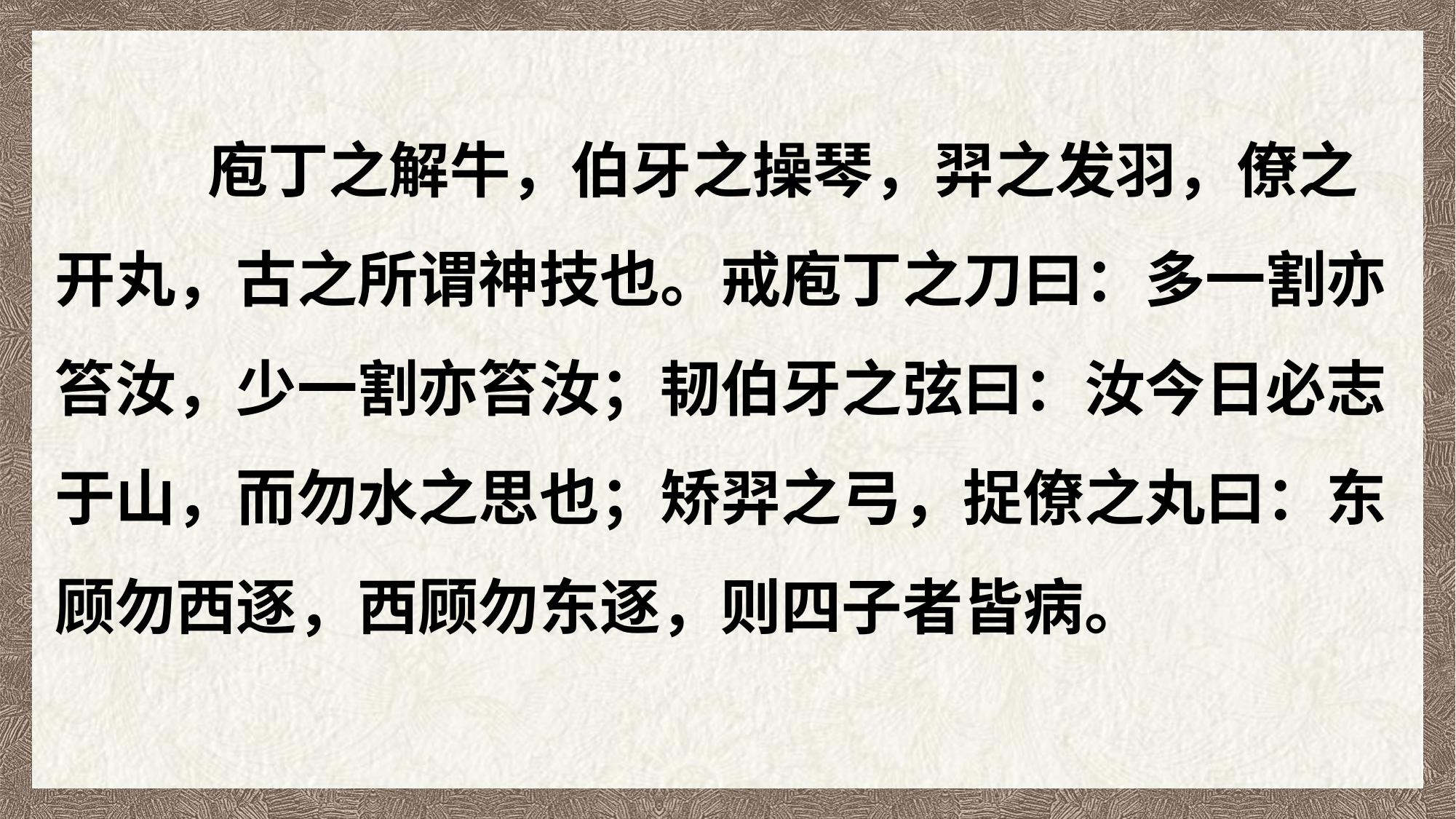

庖丁之解牛，伯牙之操琴，羿之发羽，僚之开丸，古之所谓神技也。戒庖丁之刀曰：多一割亦笞汝，少一割亦笞汝；韧伯牙之弦曰：汝今日必志于山，而勿水之思也；矫羿之弓，捉僚之丸曰：东顾勿西逐，西顾勿东逐，则四子者皆病。